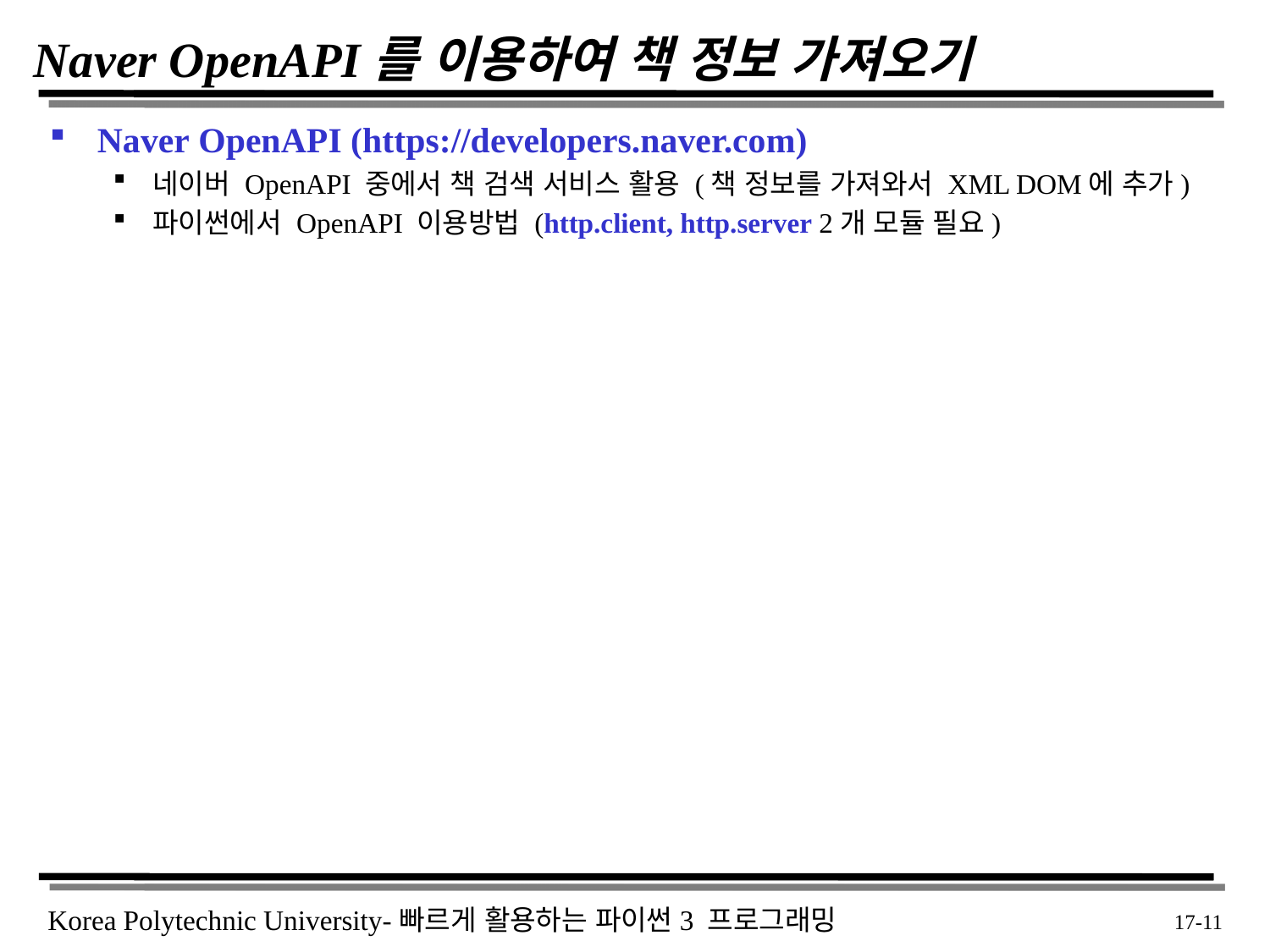

# Naver OpenAPI를 이용하여 책 정보 가져오기
Naver OpenAPI (https://developers.naver.com)
네이버 OpenAPI 중에서 책 검색 서비스 활용 (책 정보를 가져와서 XML DOM에 추가)
파이썬에서 OpenAPI 이용방법 (http.client, http.server 2개 모듈 필요)

 17-11